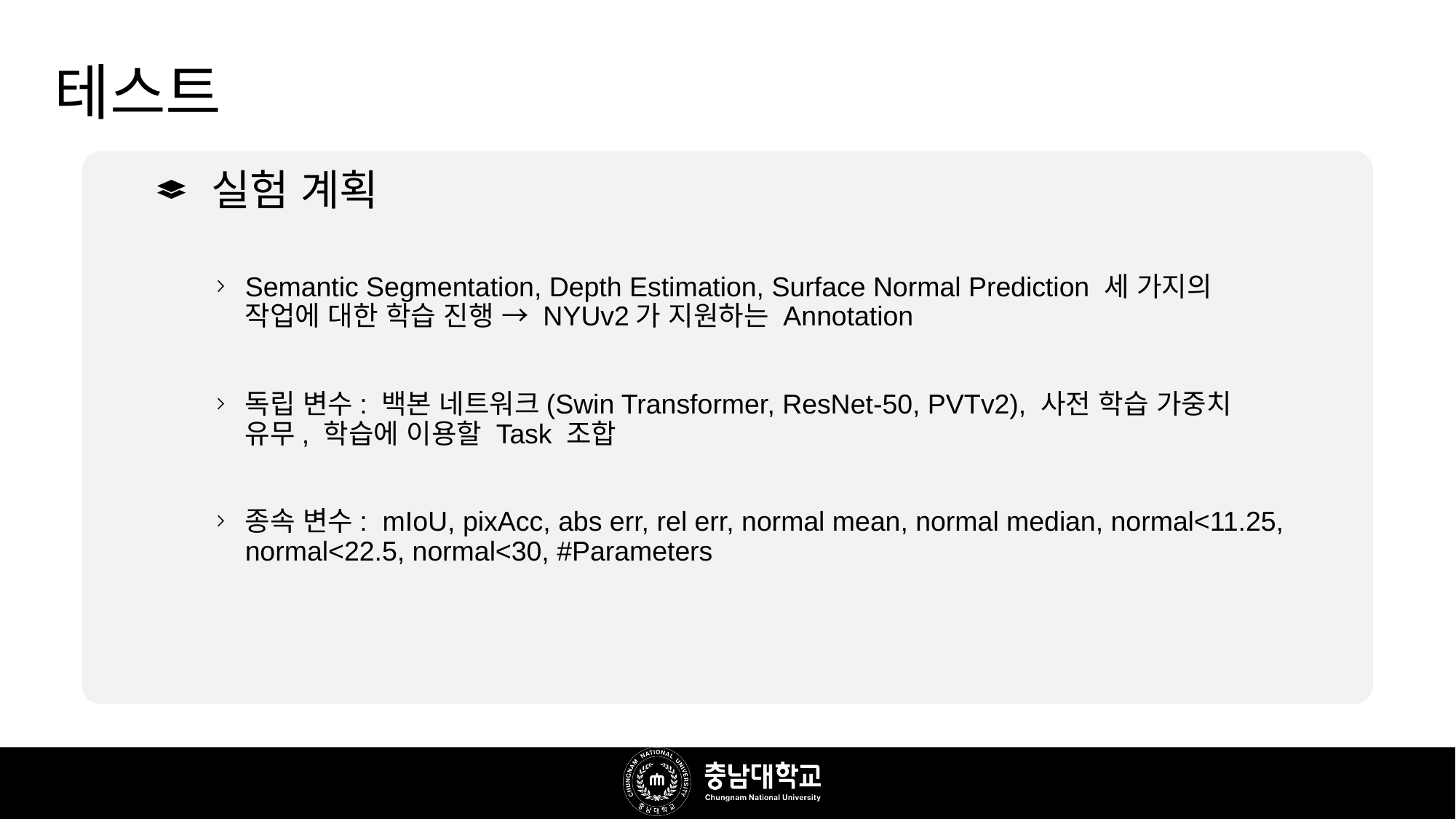

# 테스트
실험 계획

Semantic Segmentation, Depth Estimation, Surface Normal Prediction 세 가지의 작업에 대한 학습 진행 → NYUv2가 지원하는 Annotation

독립 변수: 백본 네트워크(Swin Transformer, ResNet-50, PVTv2), 사전 학습 가중치 유무, 학습에 이용할 Task 조합

종속 변수:  mIoU, pixAcc, abs err, rel err, normal mean, normal median, normal<11.25, normal<22.5, normal<30, #Parameters